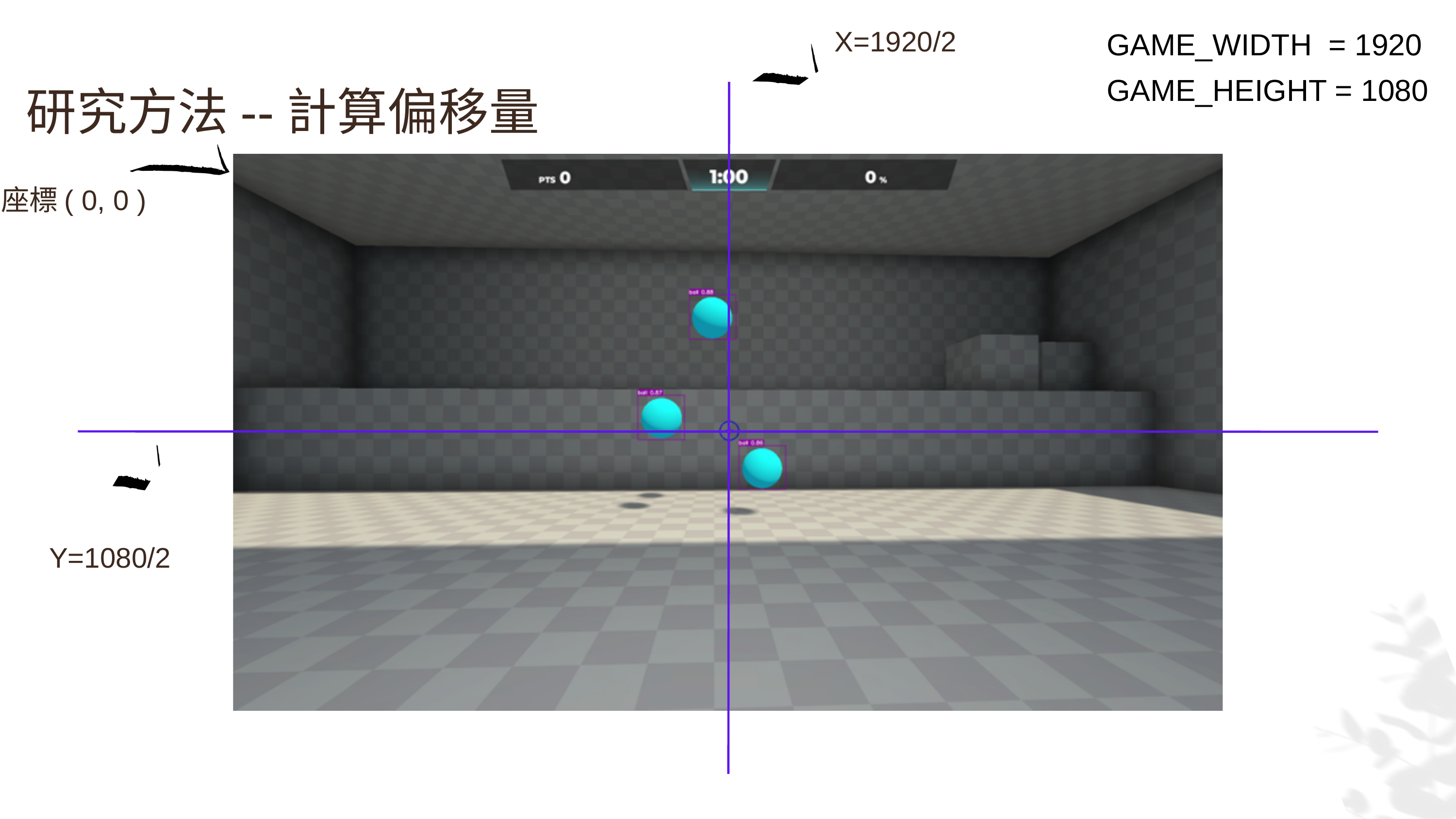

GAME_WIDTH  = 1920
GAME_HEIGHT = 1080
X=1920/2

研究方法--計算偏移量

座標( 0, 0 )

Y=1080/2